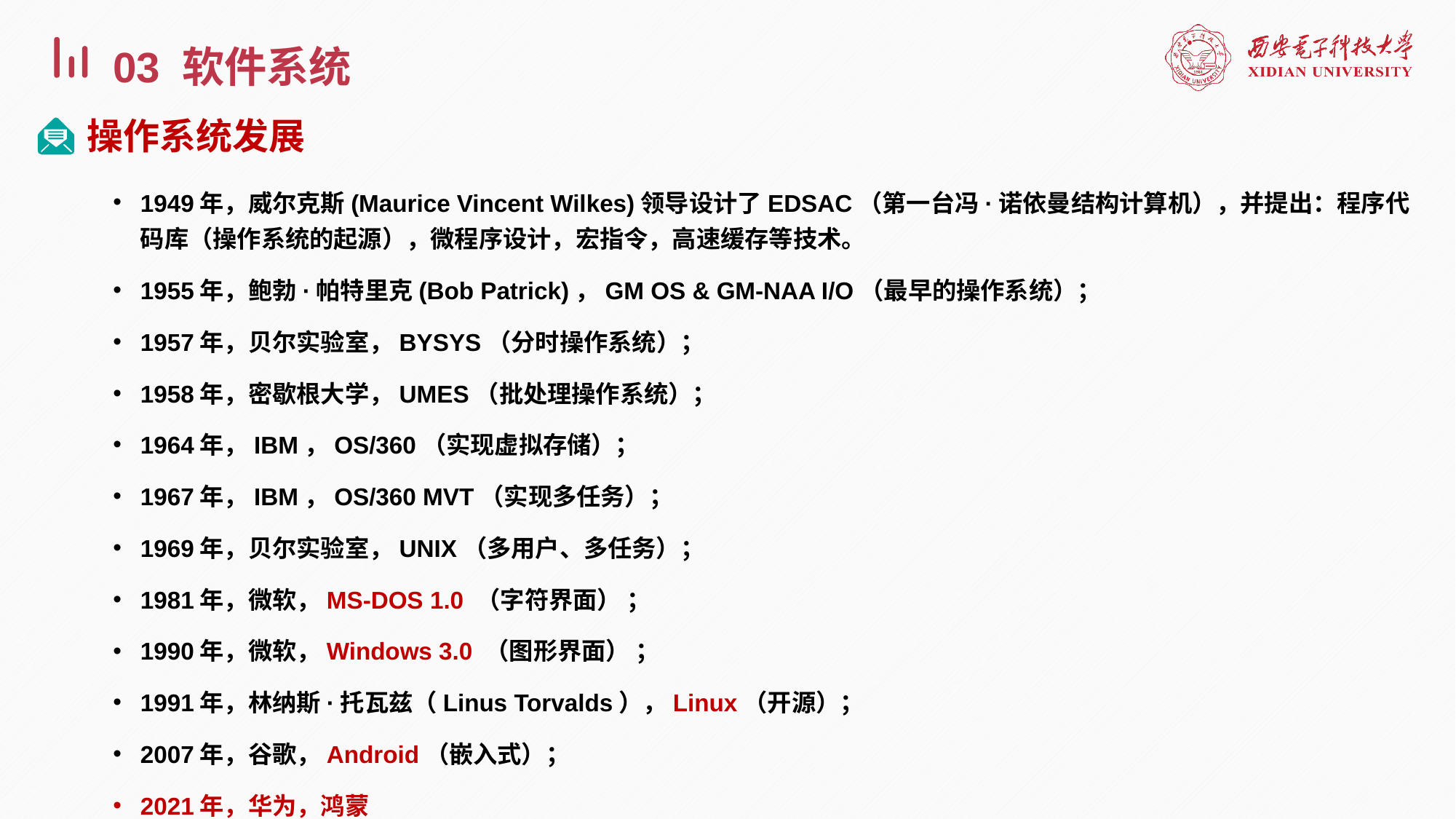

03 软件系统
操作系统发展

1949年，威尔克斯(Maurice Vincent Wilkes)领导设计了EDSAC（第一台冯·诺依曼结构计算机），并提出：程序代码库（操作系统的起源），微程序设计，宏指令，高速缓存等技术。
1955年，鲍勃·帕特里克(Bob Patrick)，GM OS & GM-NAA I/O（最早的操作系统）；
1957年，贝尔实验室，BYSYS（分时操作系统）；
1958年，密歇根大学，UMES（批处理操作系统）；
1964年，IBM，OS/360（实现虚拟存储）；
1967年，IBM，OS/360 MVT（实现多任务）；
1969年，贝尔实验室，UNIX（多用户、多任务）；
1981年，微软，MS-DOS 1.0 （字符界面） ；
1990年，微软，Windows 3.0 （图形界面） ；
1991年，林纳斯·托瓦兹（Linus Torvalds），Linux（开源）；
2007年，谷歌，Android（嵌入式）；
2021年，华为，鸿蒙